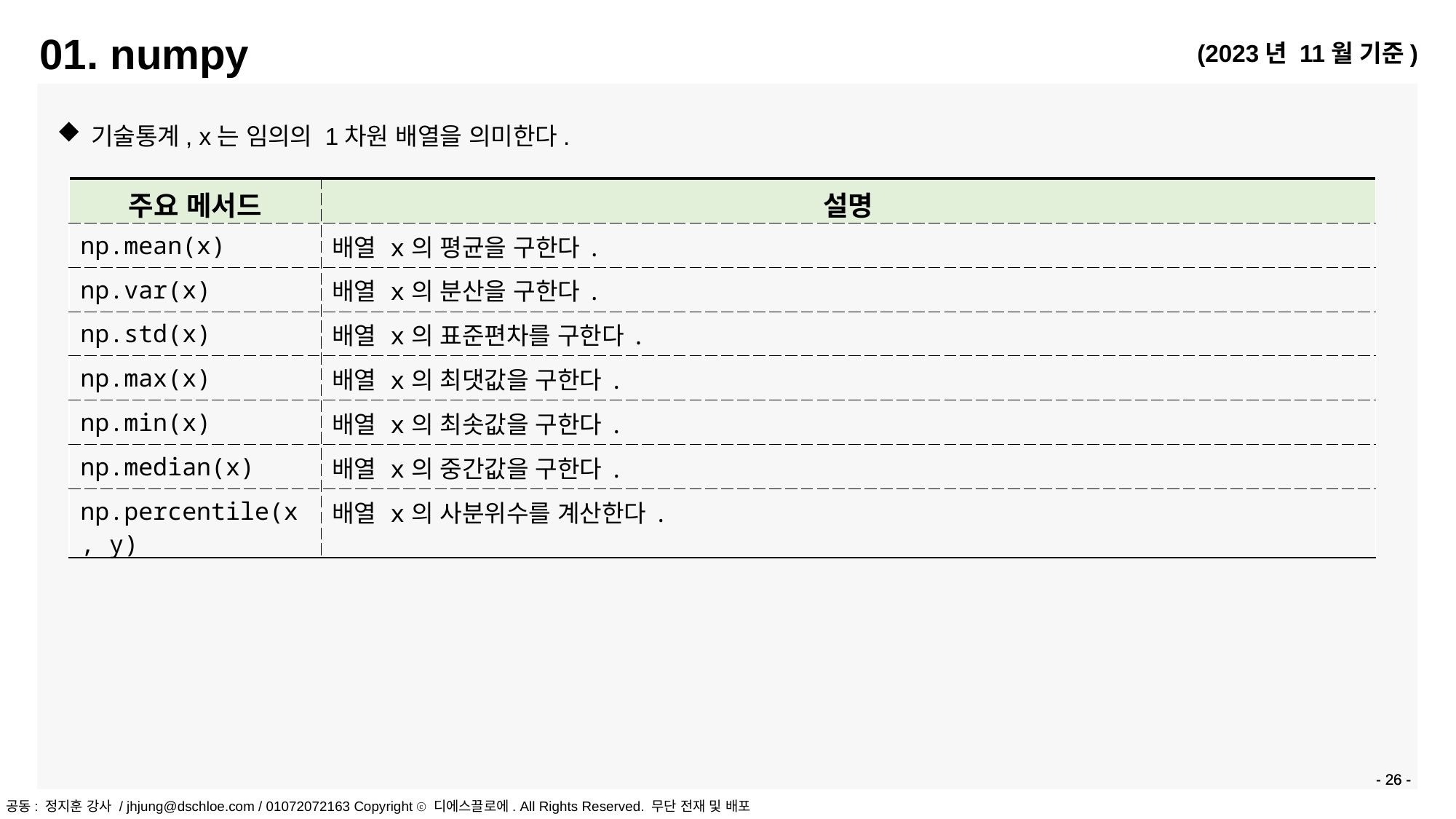

01. numpy
기술통계, x는 임의의 1차원 배열을 의미한다.
| 주요 메서드 | 설명 |
| --- | --- |
| np.mean(x) | 배열 x의 평균을 구한다. |
| np.var(x) | 배열 x의 분산을 구한다. |
| np.std(x) | 배열 x의 표준편차를 구한다. |
| np.max(x) | 배열 x의 최댓값을 구한다. |
| np.min(x) | 배열 x의 최솟값을 구한다. |
| np.median(x) | 배열 x의 중간값을 구한다. |
| np.percentile(x, y) | 배열 x의 사분위수를 계산한다. |
- 26 -